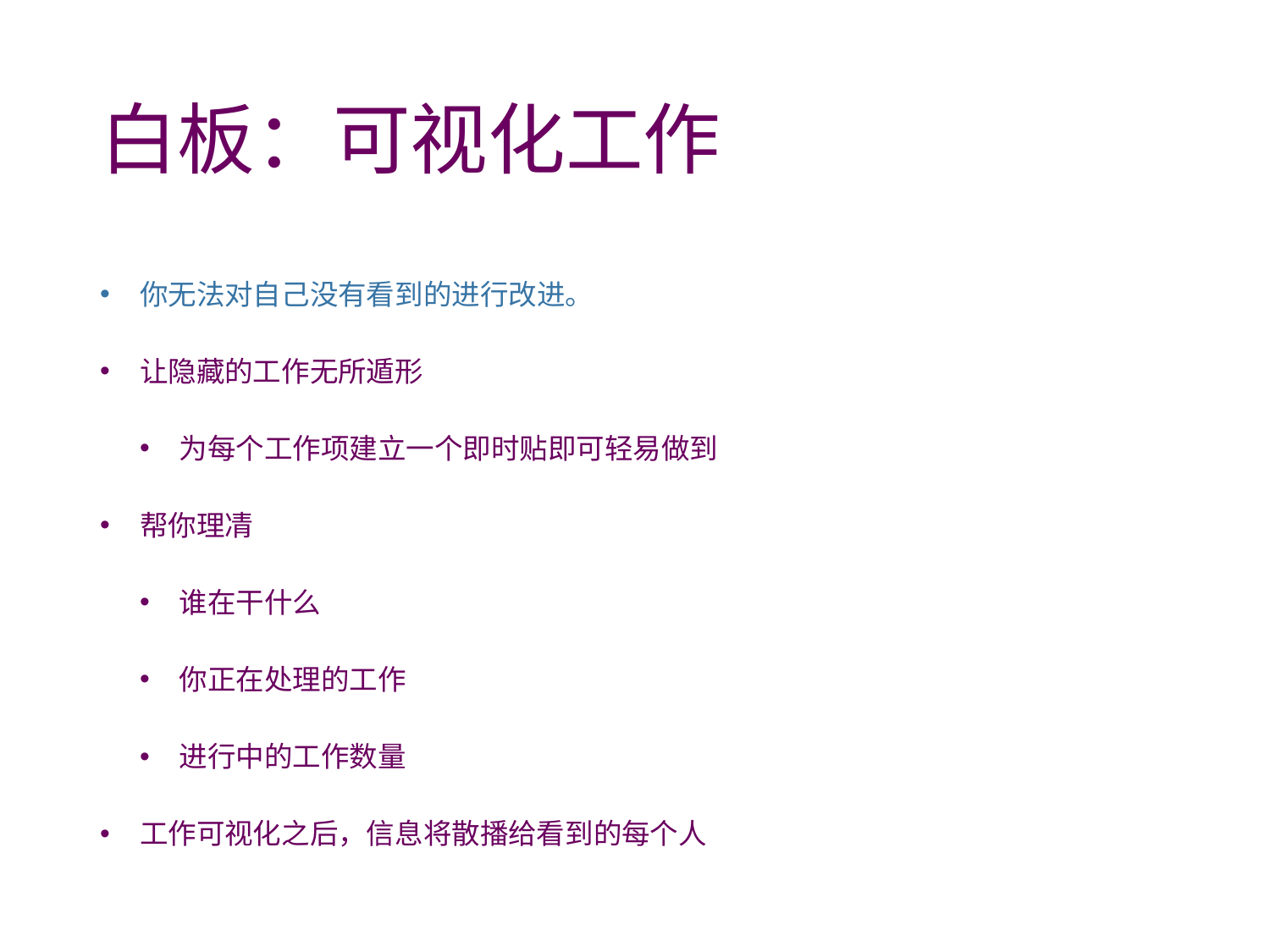

# 白板：可视化工作
你无法对自己没有看到的进行改进。
让隐藏的工作无所遁形
为每个工作项建立一个即时贴即可轻易做到
帮你理凊
谁在干什么
你正在处理的工作
进行中的工作数量
工作可视化之后，信息将散播给看到的每个人